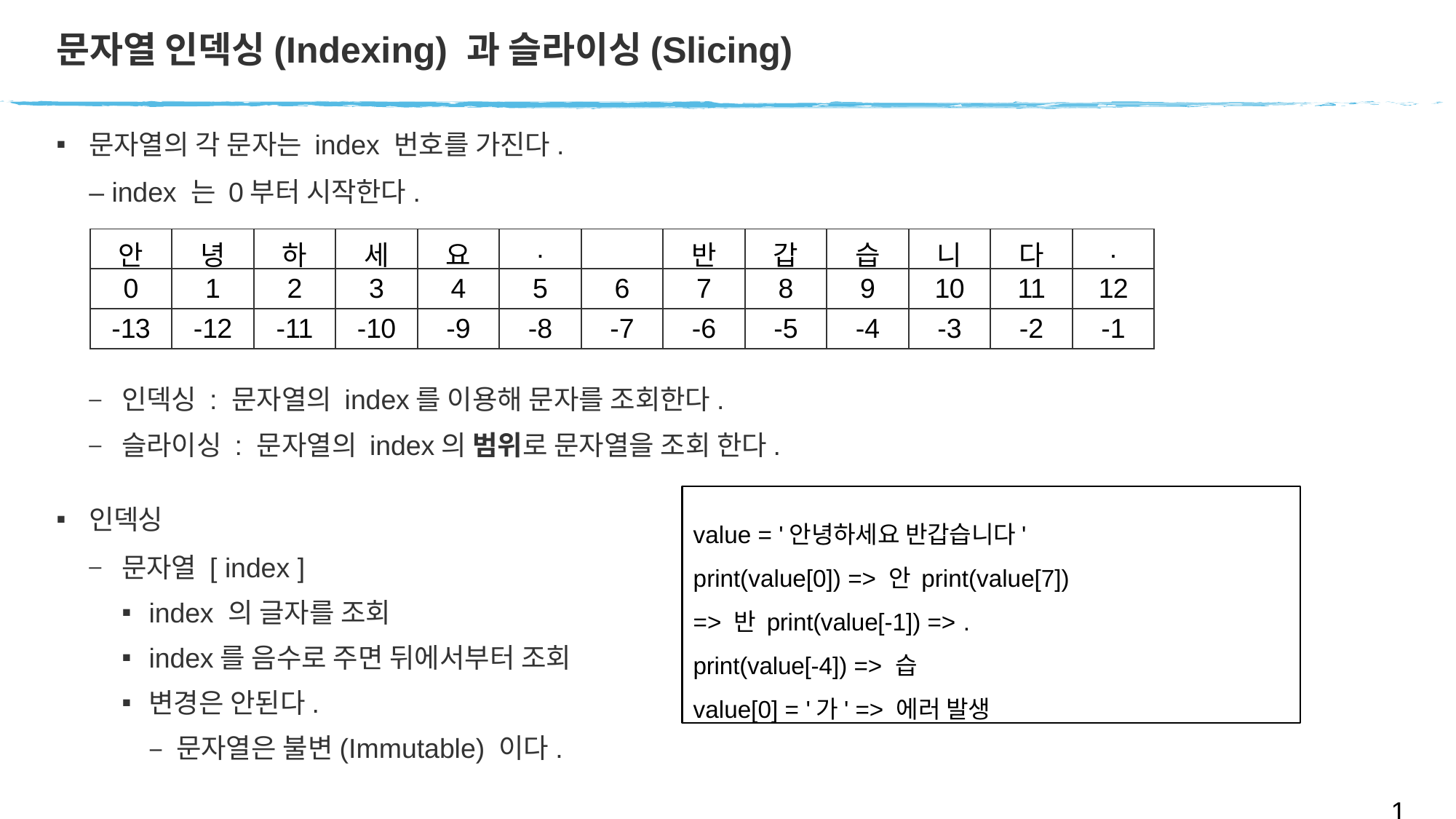

# 문자열 인덱싱(Indexing) 과 슬라이싱(Slicing)
문자열의 각 문자는 index 번호를 가진다.
– index 는 0부터 시작한다.
| 안 | 녕 | 하 | 세 | 요 | . |  | 반 | 갑 | 습 | 니 | 다 | . |
| --- | --- | --- | --- | --- | --- | --- | --- | --- | --- | --- | --- | --- |
| 0 | 1 | 2 | 3 | 4 | 5 | 6 | 7 | 8 | 9 | 10 | 11 | 12 |
| -13 | -12 | -11 | -10 | -9 | -8 | -7 | -6 | -5 | -4 | -3 | -2 | -1 |
인덱싱 : 문자열의 index를 이용해 문자를 조회한다.
슬라이싱 : 문자열의 index의 범위로 문자열을 조회 한다.
인덱싱
문자열 [ index ]
index 의 글자를 조회
index를 음수로 주면 뒤에서부터 조회
변경은 안된다.
– 문자열은 불변(Immutable) 이다.
value = '안녕하세요 반갑습니다' print(value[0]) => 안 print(value[7]) => 반 print(value[-1]) => .
print(value[-4]) => 습
value[0] = '가' => 에러 발생
19